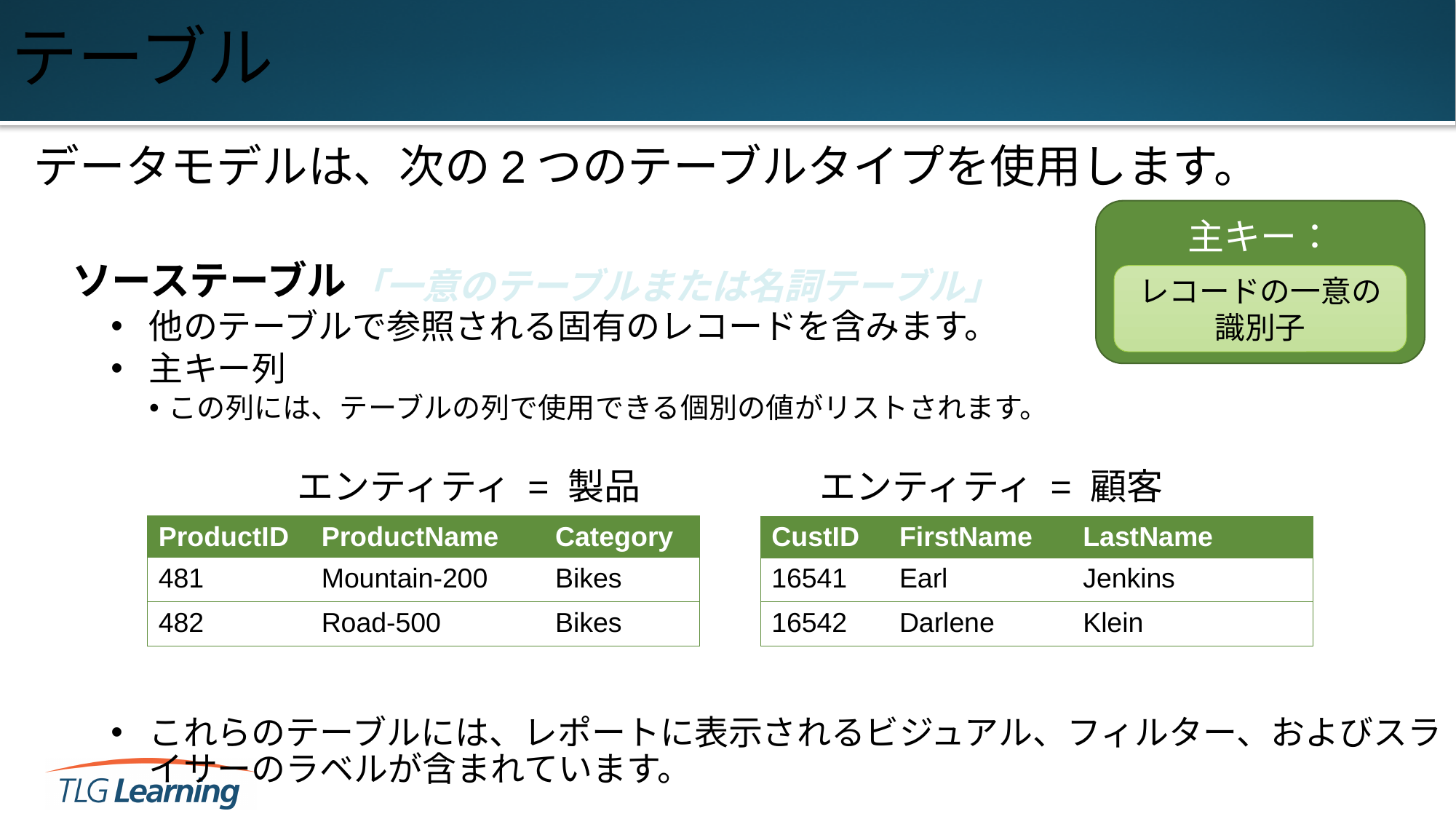

# テーブル
データモデルは、次の2つのテーブルタイプを使用します。

ソーステーブル
他のテーブルで参照される固有のレコードを含みます。
主キー列
この列には、テーブルの列で使用できる個別の値がリストされます。

これらのテーブルには、レポートに表示されるビジュアル、フィルター、およびスライサーのラベルが含まれています。

主キー：
レコードの一意の
識別子
「一意のテーブルまたは名詞テーブル」
エンティティ = 製品
エンティティ = 顧客
| ProductID | ProductName | Category |
| --- | --- | --- |
| 481 | Mountain-200 | Bikes |
| 482 | Road-500 | Bikes |
| CustID | FirstName | LastName |
| --- | --- | --- |
| 16541 | Earl | Jenkins |
| 16542 | Darlene | Klein |